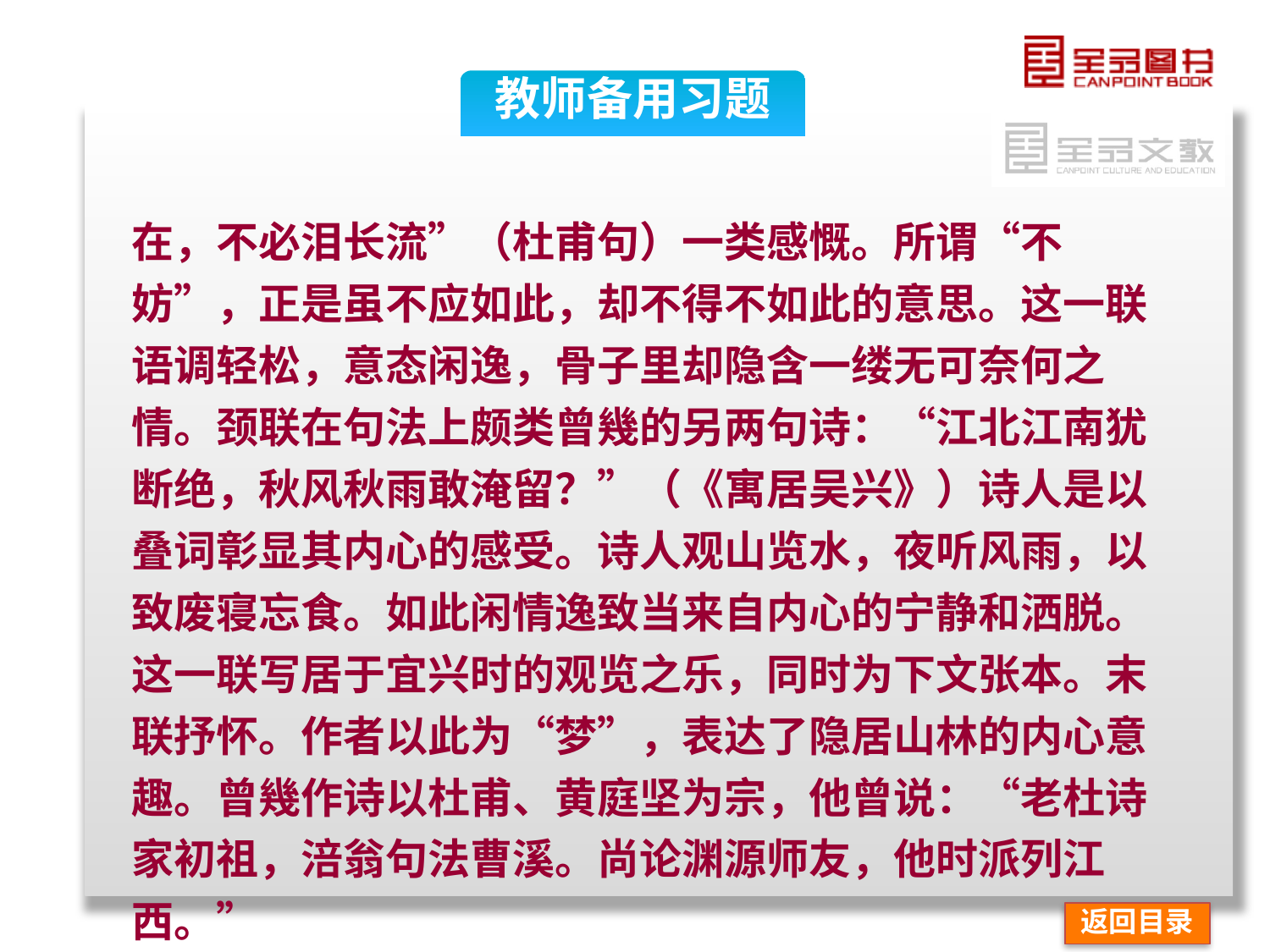

教师备用习题
在，不必泪长流”（杜甫句）一类感慨。所谓“不妨”，正是虽不应如此，却不得不如此的意思。这一联语调轻松，意态闲逸，骨子里却隐含一缕无可奈何之情。颈联在句法上颇类曾幾的另两句诗：“江北江南犹断绝，秋风秋雨敢淹留？”（《寓居吴兴》）诗人是以叠词彰显其内心的感受。诗人观山览水，夜听风雨，以致废寝忘食。如此闲情逸致当来自内心的宁静和洒脱。这一联写居于宜兴时的观览之乐，同时为下文张本。末联抒怀。作者以此为“梦”，表达了隐居山林的内心意趣。曾幾作诗以杜甫、黄庭坚为宗，他曾说：“老杜诗家初祖，涪翁句法曹溪。尚论渊源师友，他时派列江西。”

返回目录